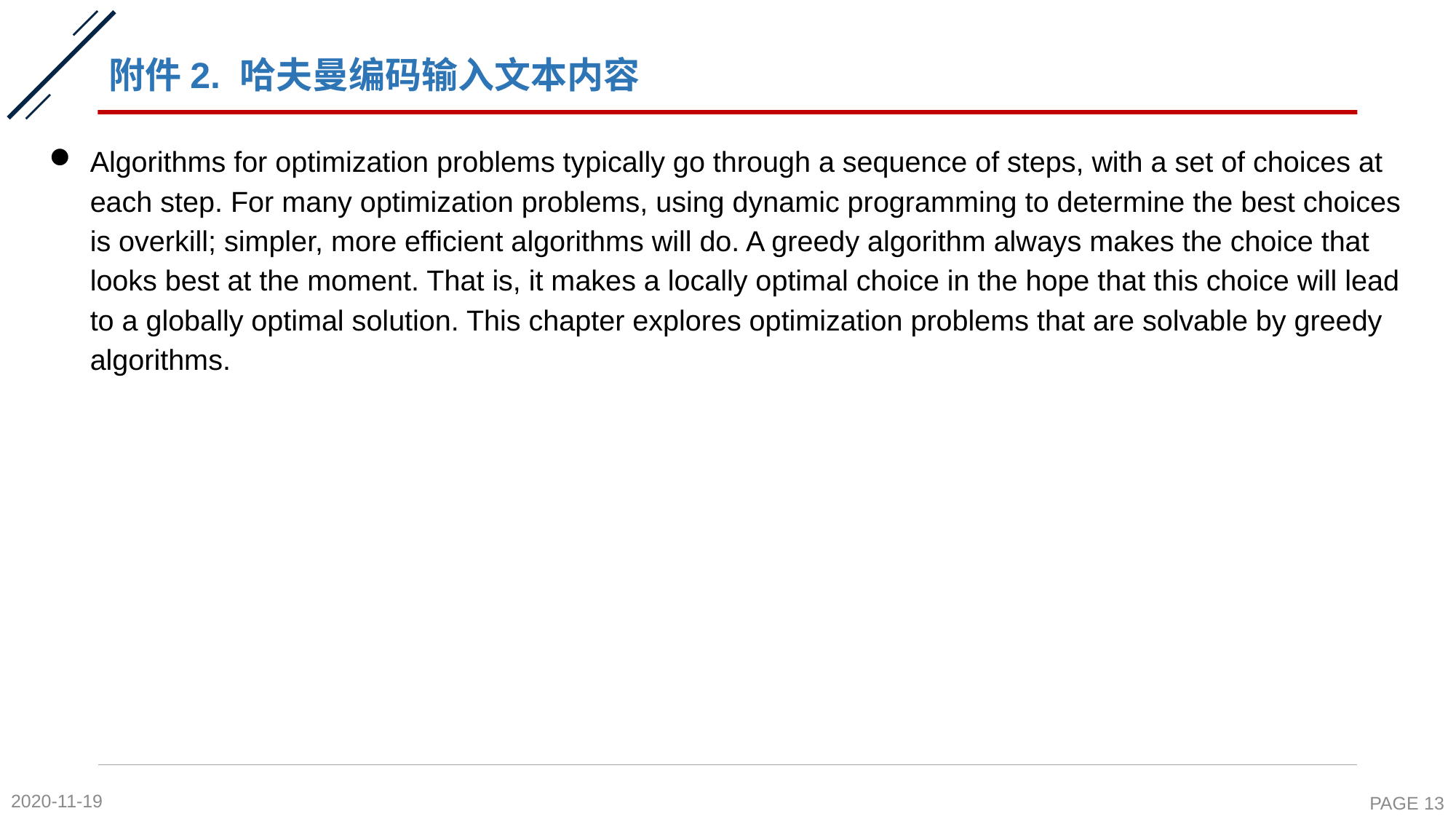

# 附件2. 哈夫曼编码输入文本内容
Algorithms for optimization problems typically go through a sequence of steps, with a set of choices at each step. For many optimization problems, using dynamic programming to determine the best choices is overkill; simpler, more efficient algorithms will do. A greedy algorithm always makes the choice that looks best at the moment. That is, it makes a locally optimal choice in the hope that this choice will lead to a globally optimal solution. This chapter explores optimization problems that are solvable by greedy algorithms.

2020-11-19
PAGE 13